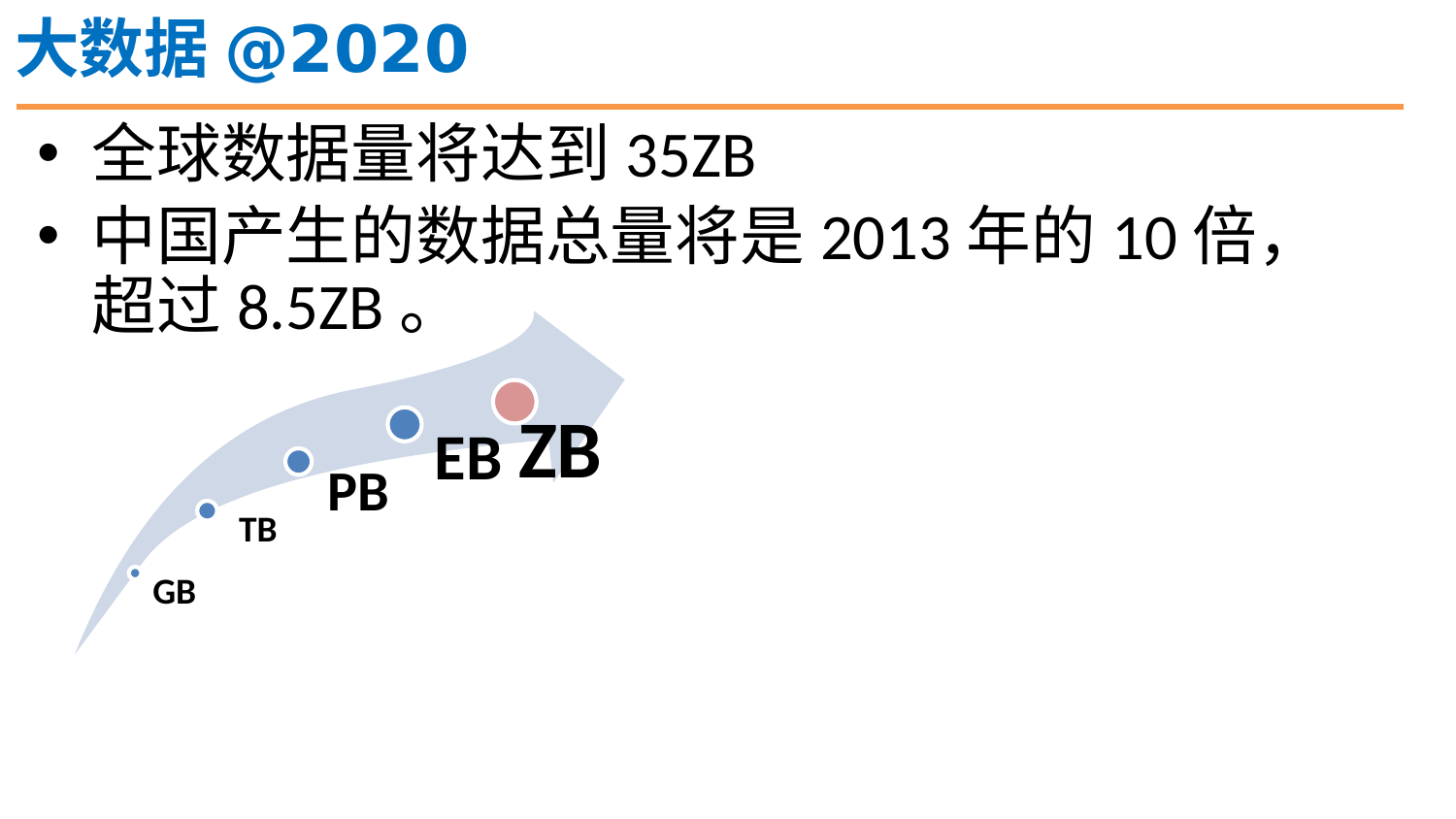

大数据@2020
全球数据量将达到35ZB
中国产生的数据总量将是2013年的10倍，超过8.5ZB。

ZB

EB

PB

TB

GB